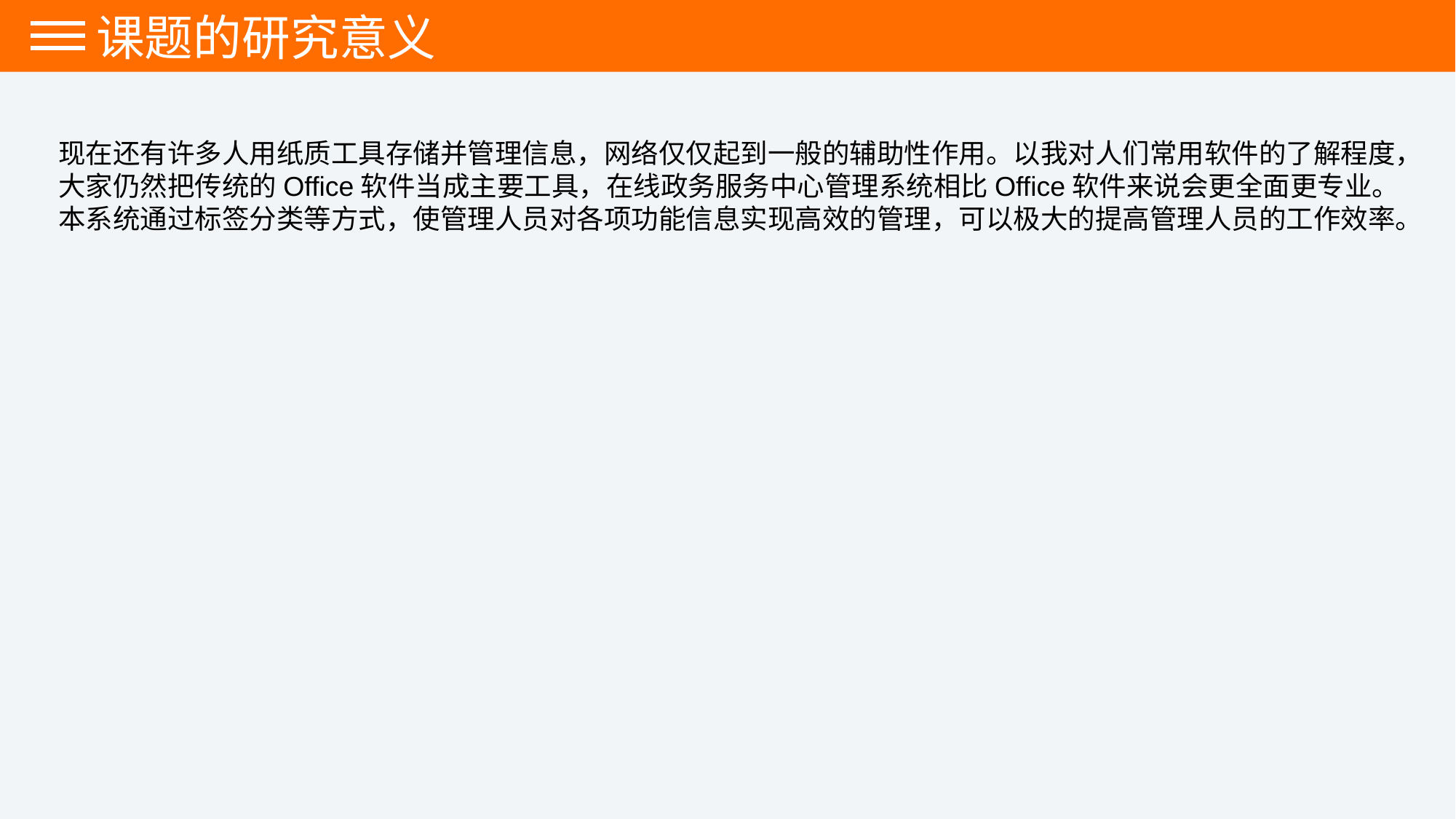

课题的研究意义
现在还有许多人用纸质工具存储并管理信息，网络仅仅起到一般的辅助性作用。以我对人们常用软件的了解程度，大家仍然把传统的Office软件当成主要工具，在线政务服务中心管理系统相比Office软件来说会更全面更专业。本系统通过标签分类等方式，使管理人员对各项功能信息实现高效的管理，可以极大的提高管理人员的工作效率。